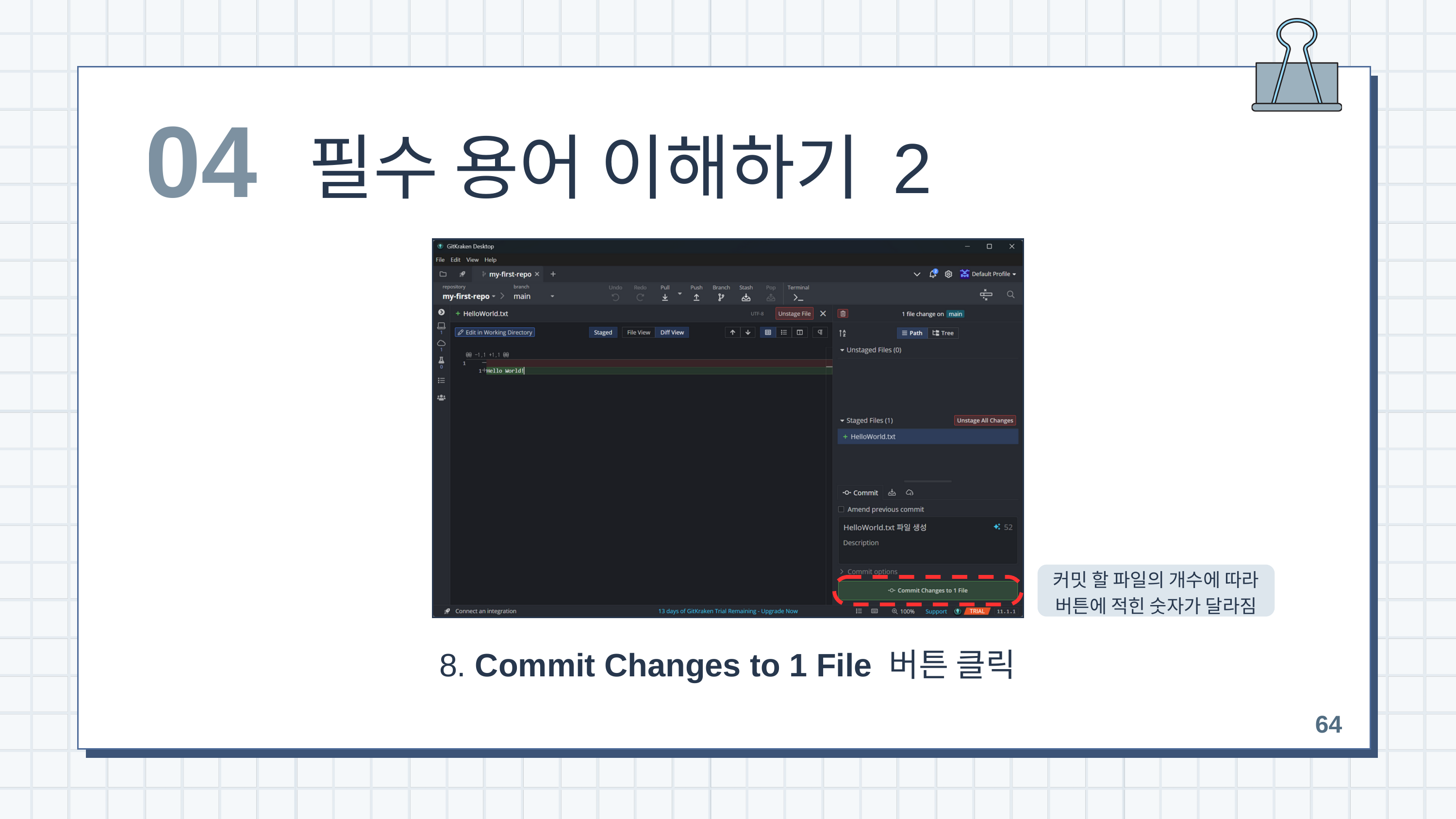

04
필수 용어 이해하기 2

커밋 할 파일의 개수에 따라
버튼에 적힌 숫자가 달라짐

   8. Commit Changes to 1 File 버튼 클릭
64